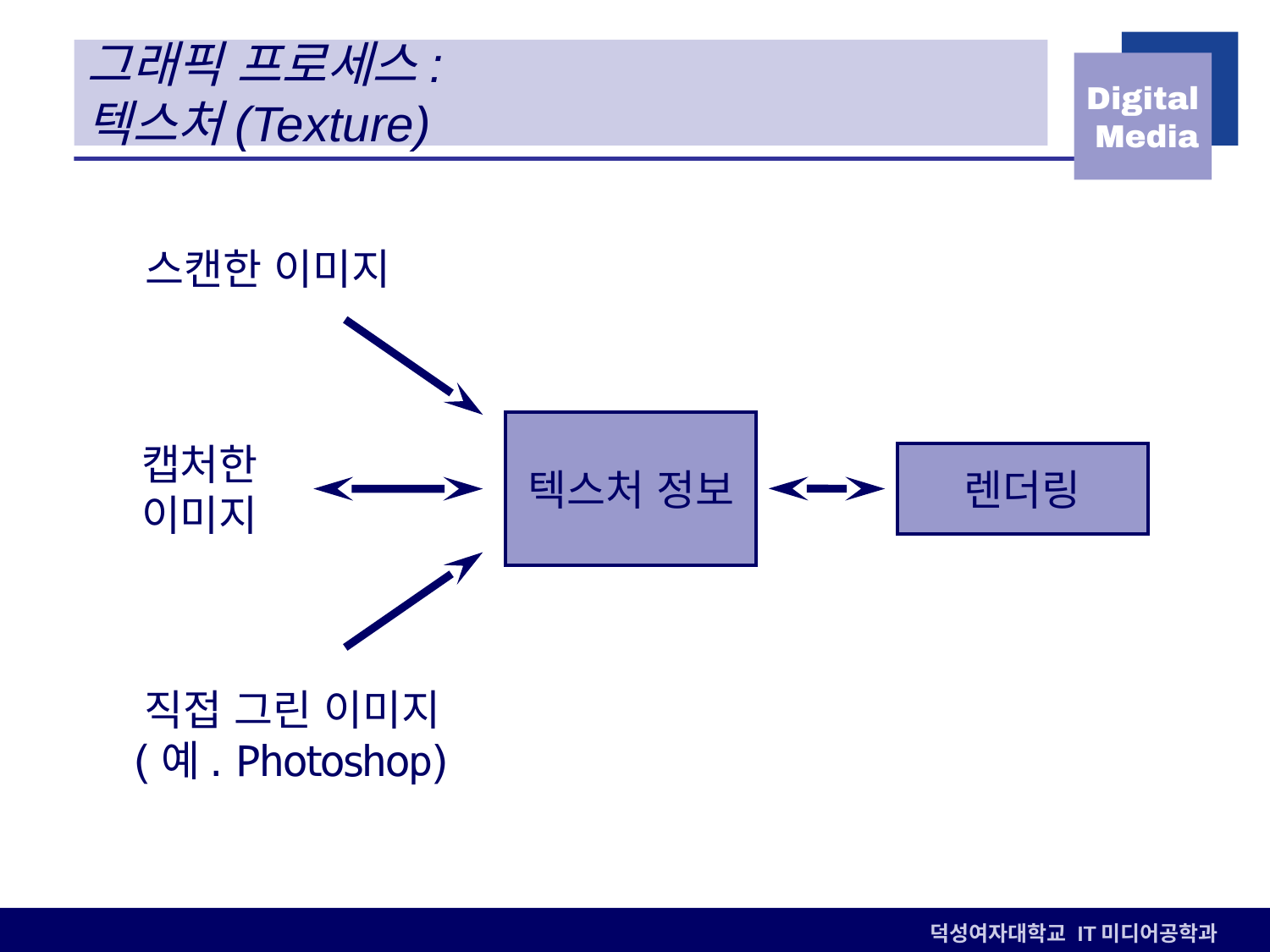

# 그래픽 프로세스: 텍스처(Texture)
스캔한 이미지

텍스처 정보
캡처한 이미지
렌더링

직접 그린 이미지
(예. Photoshop)